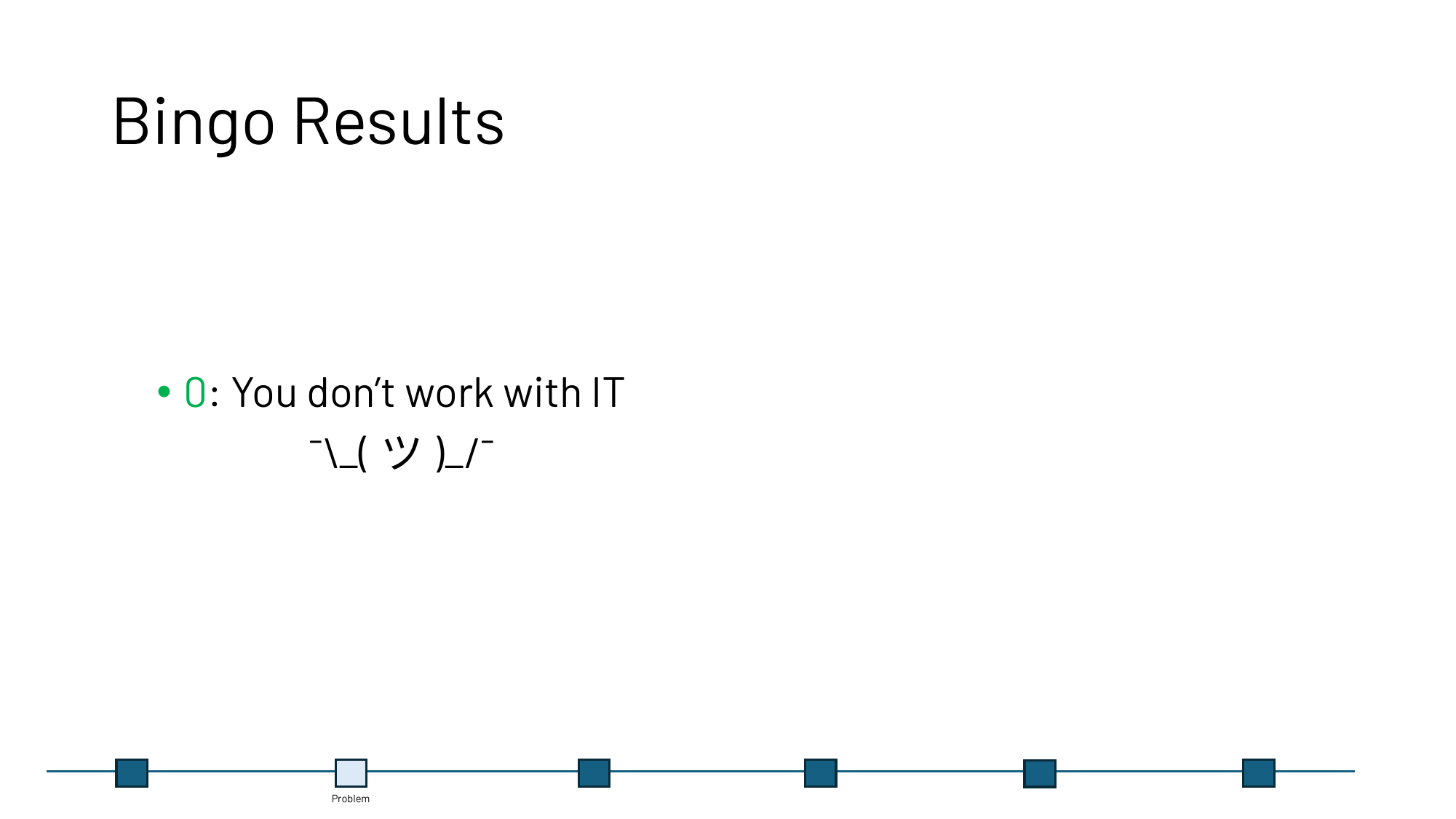

# Bingo Results

0: You don’t work with IT
                  ¯\_(ツ)_/¯

Problem